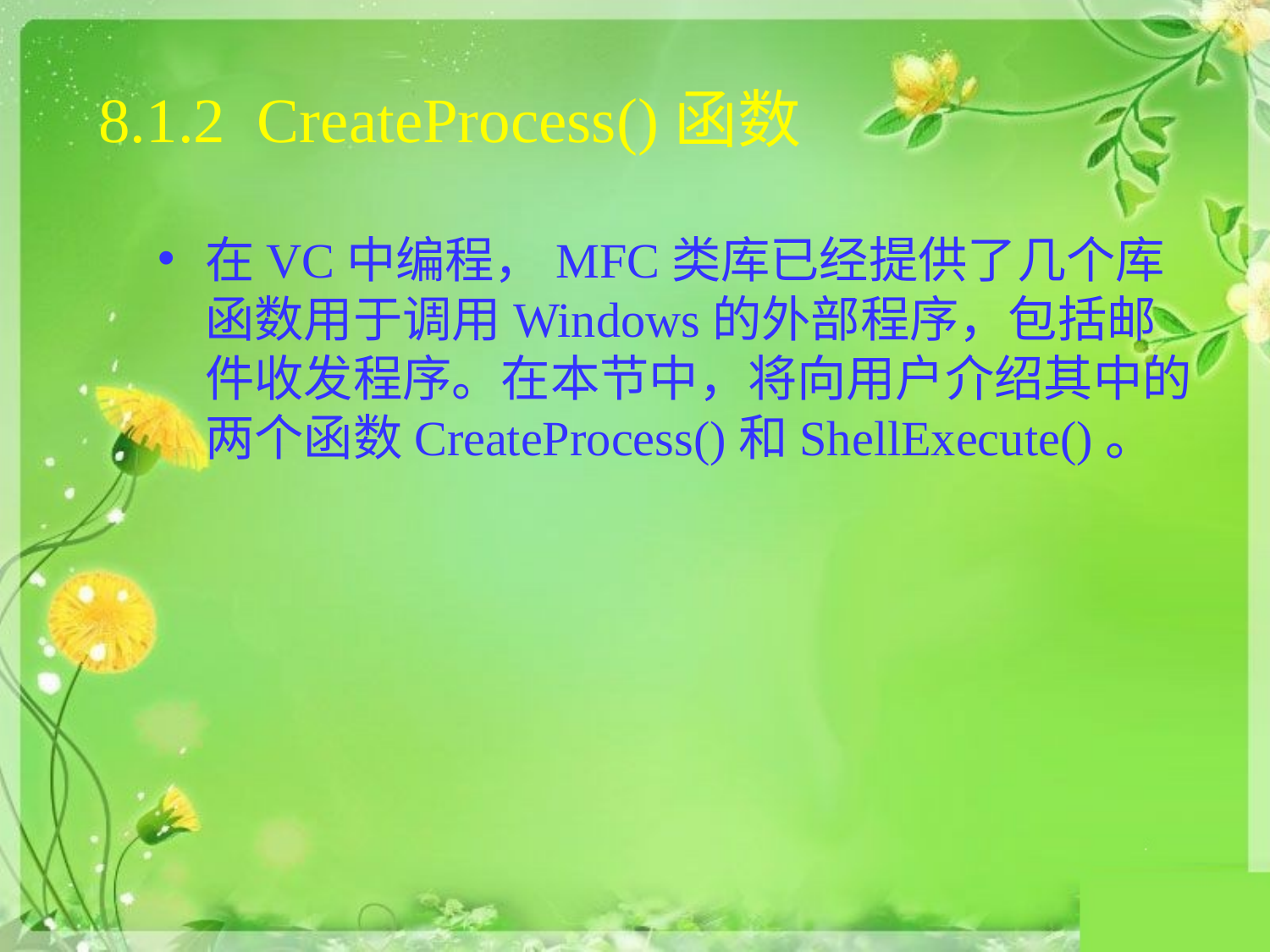

# 8.1.2  CreateProcess()函数
在VC中编程，MFC类库已经提供了几个库函数用于调用Windows的外部程序，包括邮件收发程序。在本节中，将向用户介绍其中的两个函数CreateProcess()和ShellExecute()。